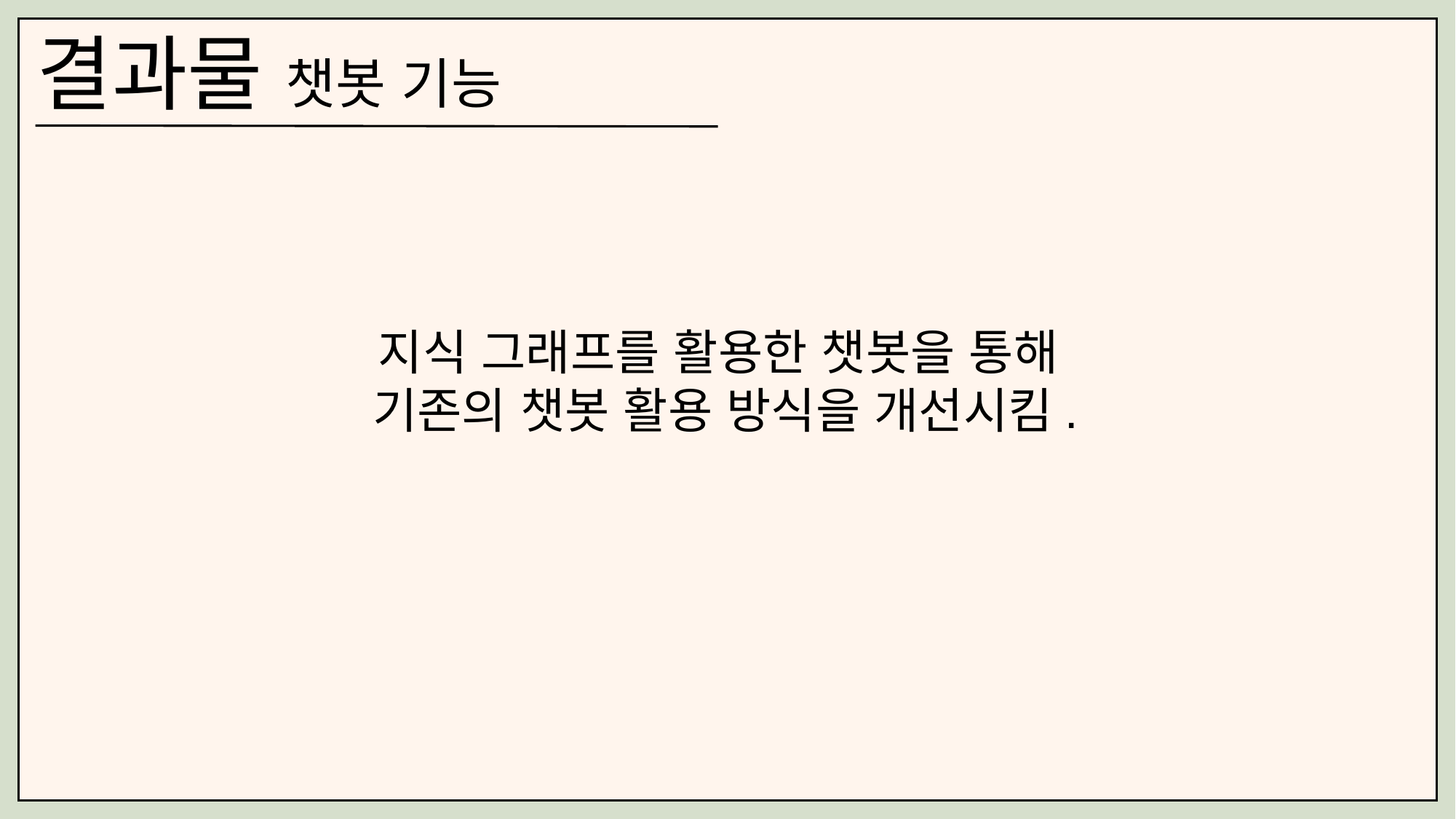

결과물 챗봇 기능

지식 그래프를 활용한 챗봇을 통해
기존의 챗봇 활용 방식을 개선시킴.